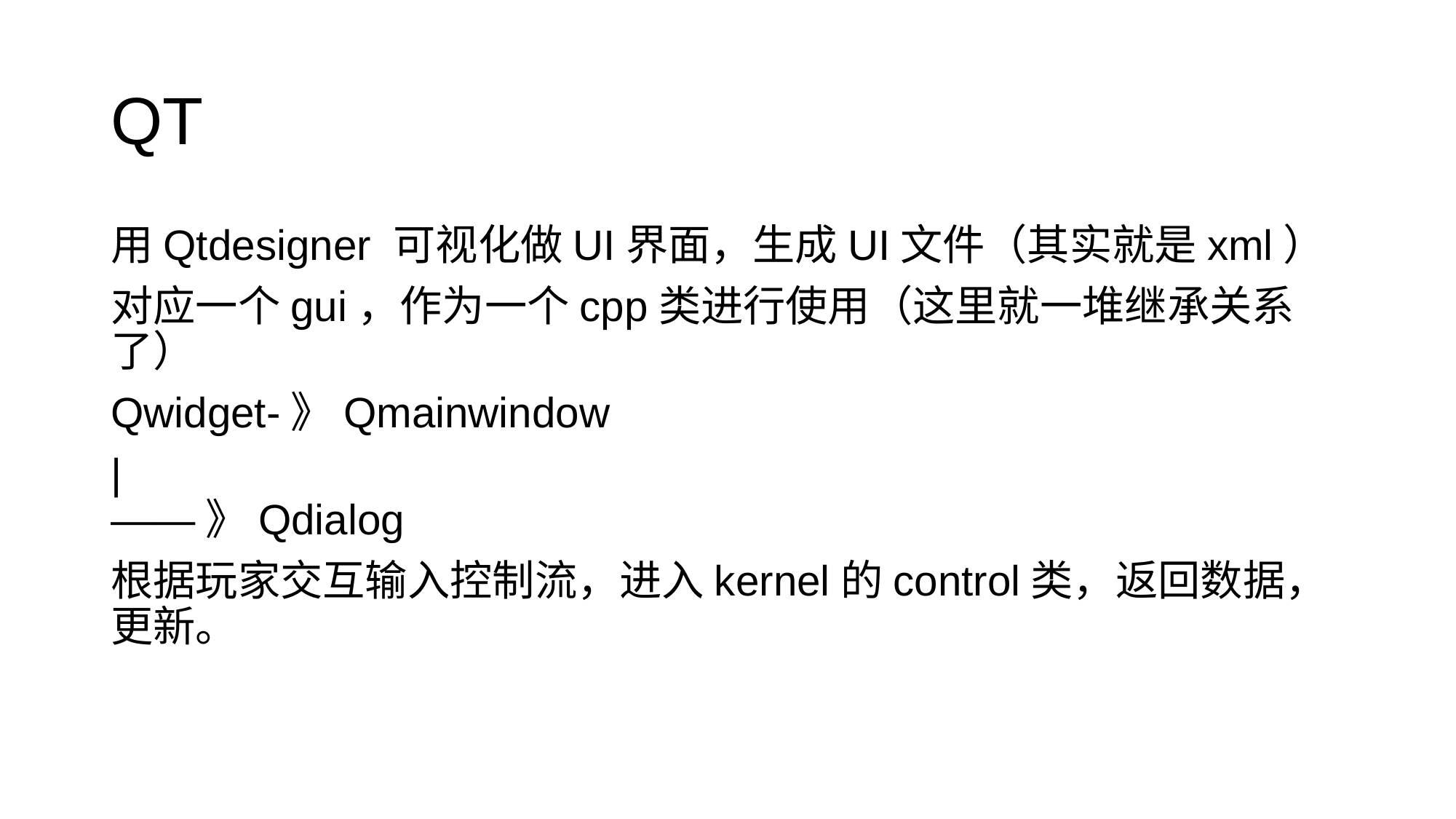

# QT
用Qtdesigner 可视化做UI界面，生成UI文件（其实就是xml）
对应一个gui，作为一个cpp类进行使用（这里就一堆继承关系了）
Qwidget-》Qmainwindow
|
——》Qdialog
根据玩家交互输入控制流，进入kernel的control类，返回数据，更新。